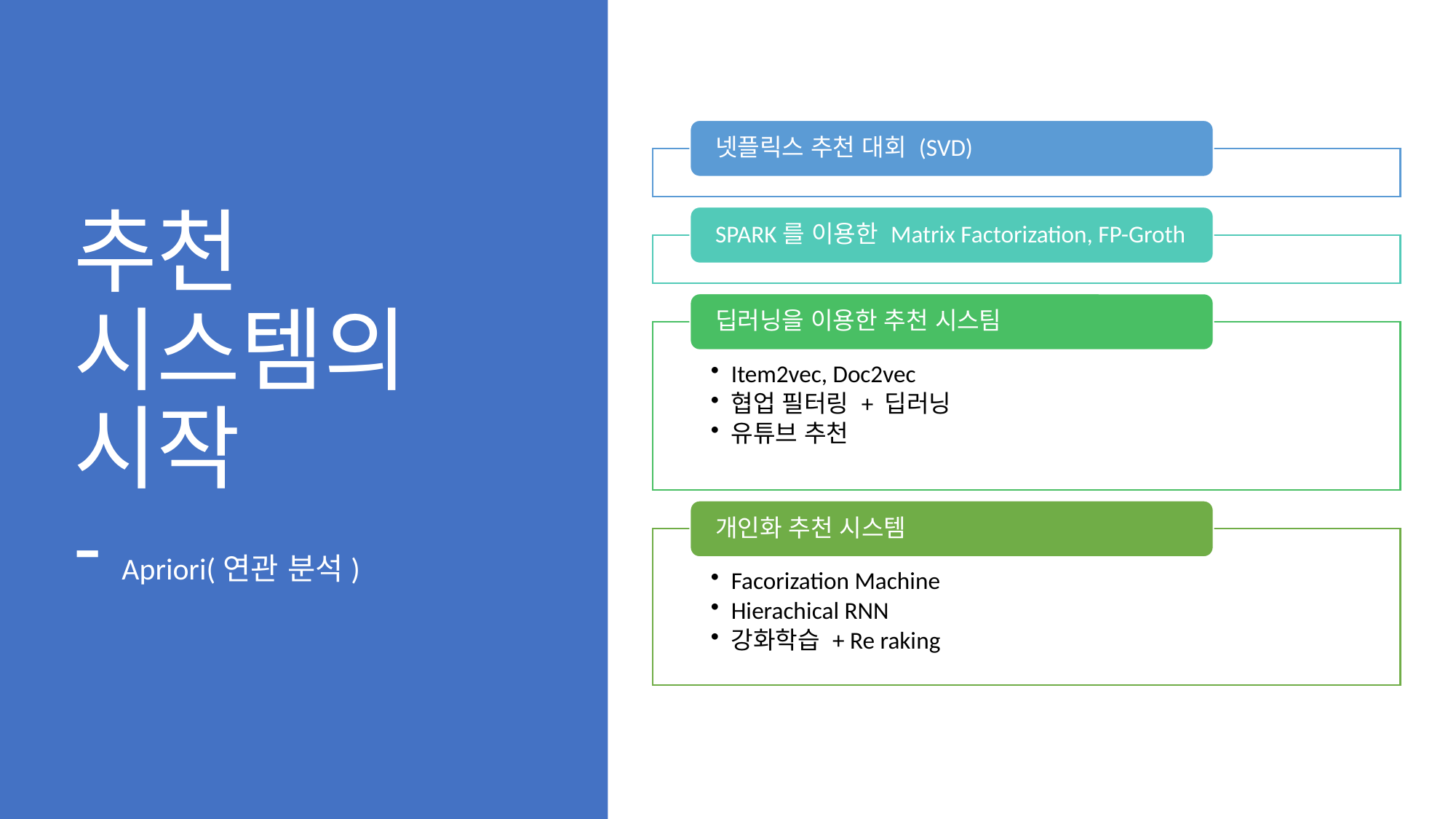

# 추천 시스템의 시작 - Apriori(연관 분석)
넷플릭스 추천 대회 (SVD)
SPARK를 이용한 Matrix Factorization, FP-Groth
Item2vec, Doc2vec
협업 필터링 + 딥러닝
유튜브 추천
딥러닝을 이용한 추천 시스팀
Facorization Machine
Hierachical RNN
강화학습 + Re raking
개인화 추천 시스템